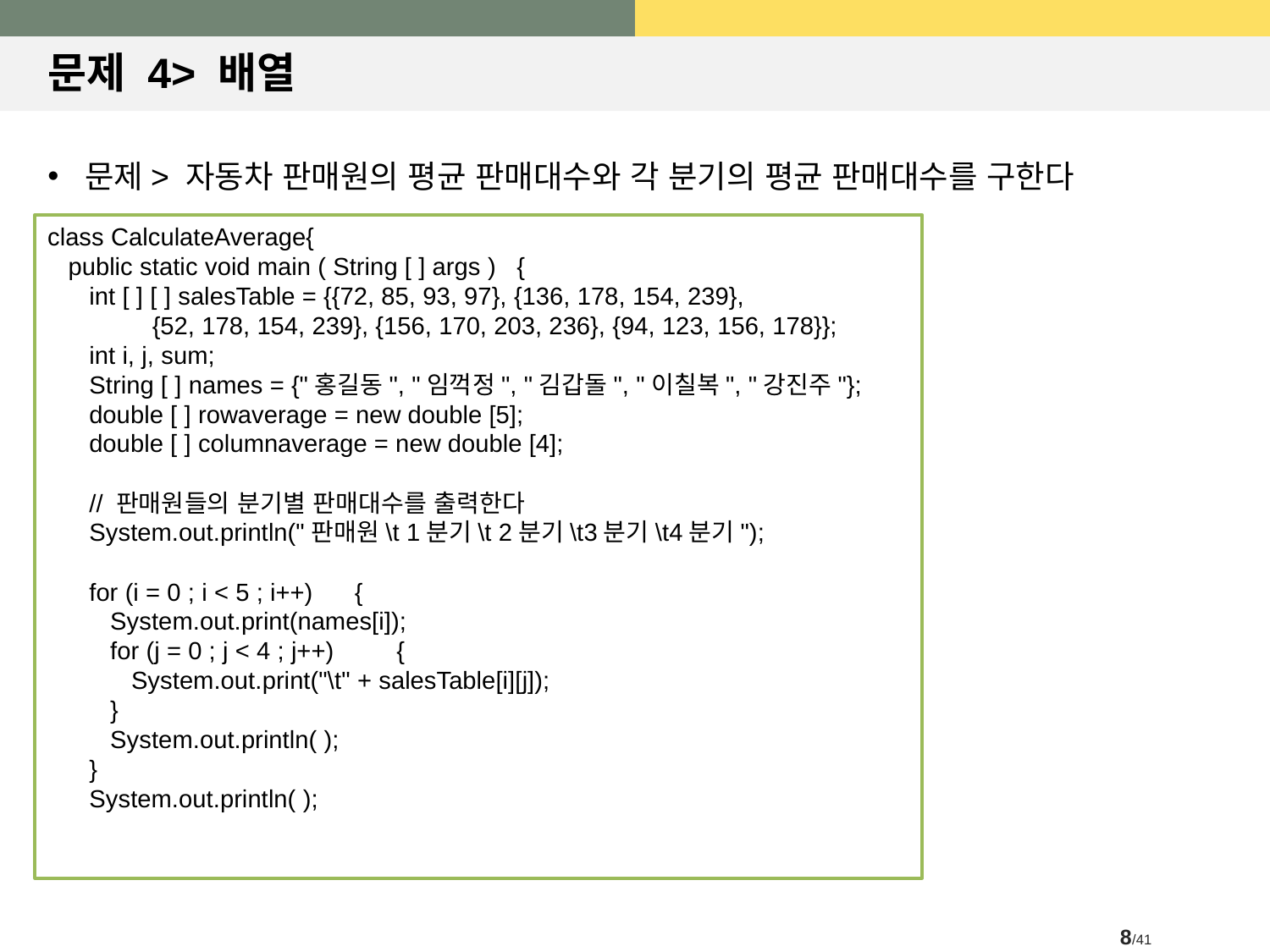

# 문제 4> 배열
문제> 자동차 판매원의 평균 판매대수와 각 분기의 평균 판매대수를 구한다
class CalculateAverage{
   public static void main ( String [ ] args )   {
      int [ ] [ ] salesTable = {{72, 85, 93, 97}, {136, 178, 154, 239},
               {52, 178, 154, 239}, {156, 170, 203, 236}, {94, 123, 156, 178}};
      int i, j, sum;
      String [ ] names = {"홍길동", "임꺽정", "김갑돌", "이칠복", "강진주"};
      double [ ] rowaverage = new double [5];
      double [ ] columnaverage = new double [4];

      // 판매원들의 분기별 판매대수를 출력한다
      System.out.println("판매원\t 1분기\t 2분기\t3분기\t4분기");

      for (i = 0 ; i < 5 ; i++)      {
         System.out.print(names[i]);
         for (j = 0 ; j < 4 ; j++)         {
            System.out.print("\t" + salesTable[i][j]);
         }
         System.out.println( );
      }
      System.out.println( );